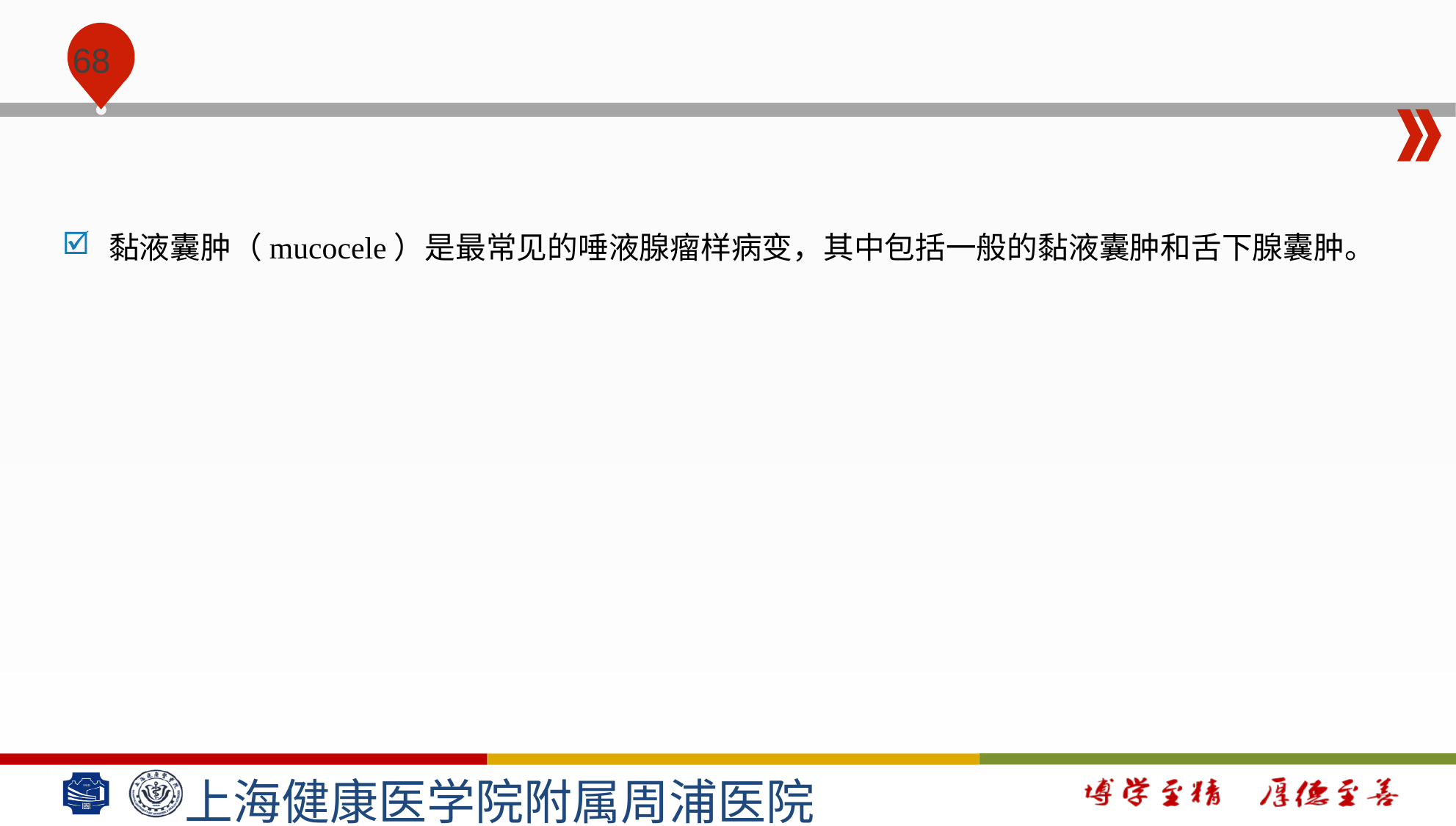

#

黏液囊肿（mucocele）是最常见的唾液腺瘤样病变，其中包括一般的黏液囊肿和舌下腺囊肿。